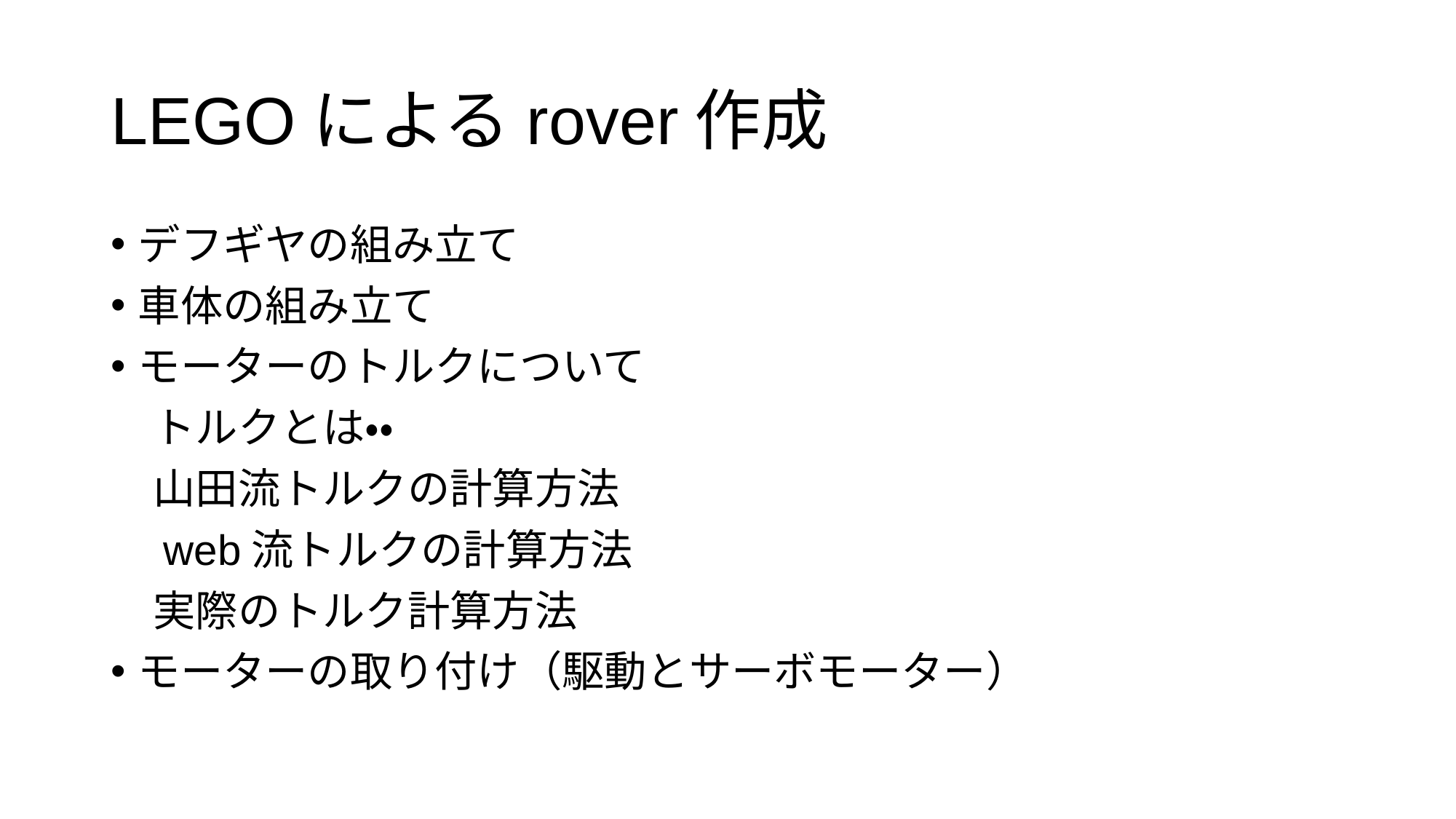

# LEGOによるrover作成
デフギヤの組み立て
車体の組み立て
モーターのトルクについて
　トルクとは・・
　山田流トルクの計算方法
　web流トルクの計算方法
　実際のトルク計算方法
モーターの取り付け（駆動とサーボモーター）